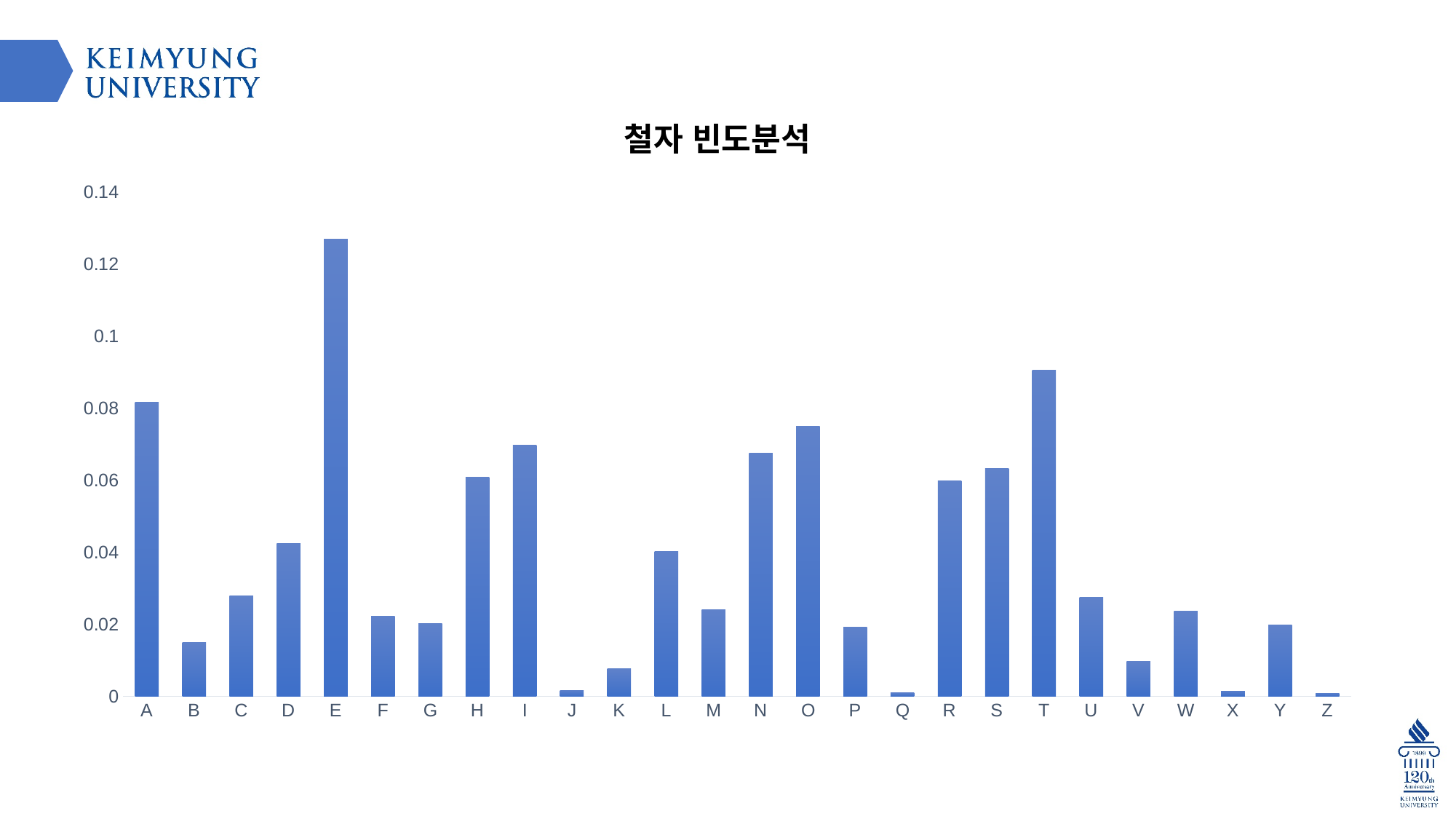

### Chart: 철자 빈도분석

| Category | 빈도수 |
|---|---|
| A | 0.08167 |
| B | 0.01492 |
| C | 0.02782 |
| D | 0.04253 |
| E | 0.12702 |
| F | 0.02228 |
| G | 0.02015 |
| H | 0.06094 |
| I | 0.06966 |
| J | 0.00153 |
| K | 0.00772 |
| L | 0.04025 |
| M | 0.02406 |
| N | 0.06749 |
| O | 0.07507 |
| P | 0.01929 |
| Q | 0.00095 |
| R | 0.05987 |
| S | 0.06327 |
| T | 0.09056 |
| U | 0.02758 |
| V | 0.00978 |
| W | 0.0236 |
| X | 0.0015 |
| Y | 0.01974 |
| Z | 0.00074 |